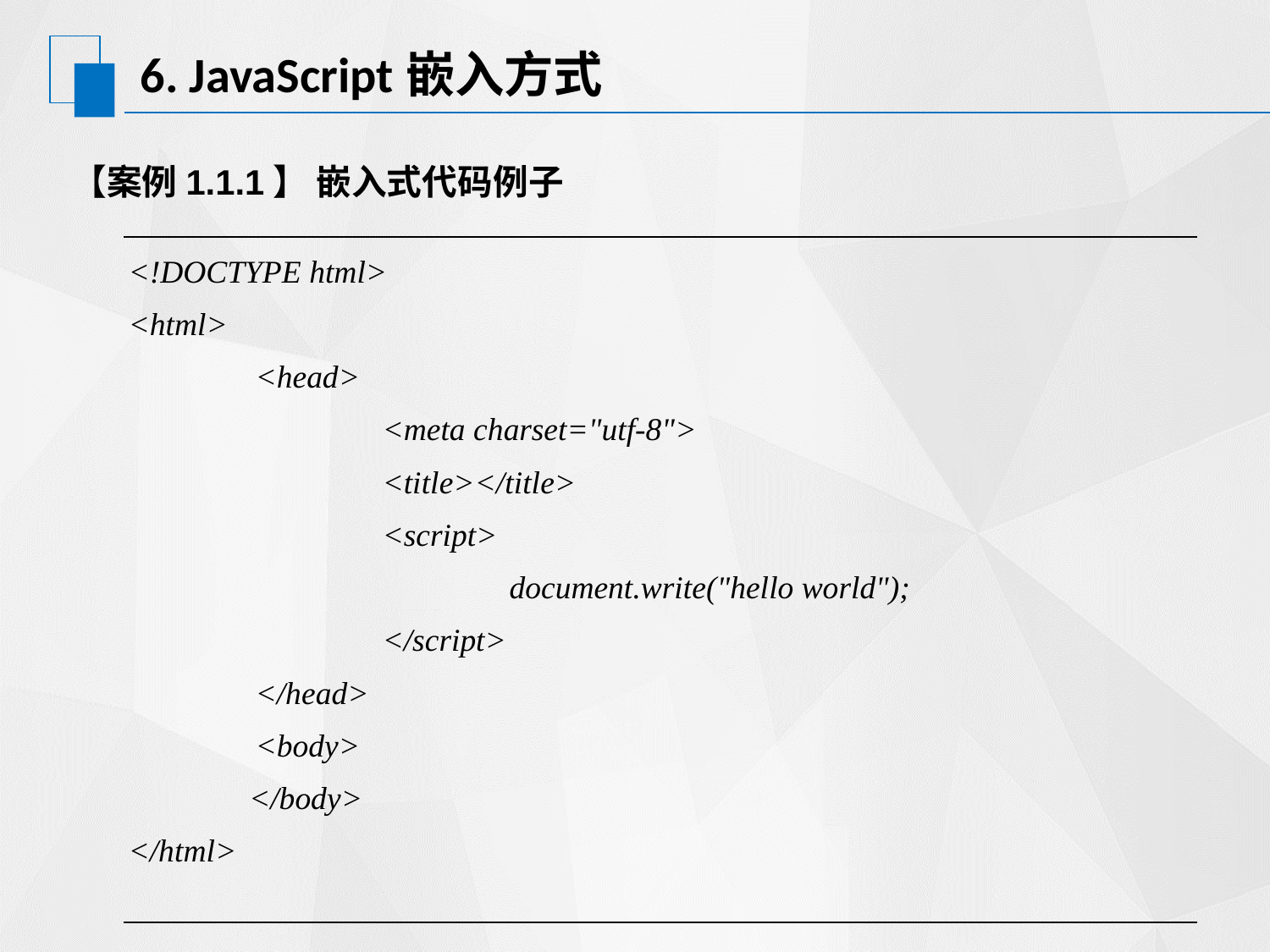

# 6. JavaScript嵌入方式
【案例1.1.1】 嵌入式代码例子
| <!DOCTYPE html> <html> <head> <meta charset="utf-8"> <title></title> <script> document.write("hello world"); </script> </head> <body> </body> </html> |
| --- |